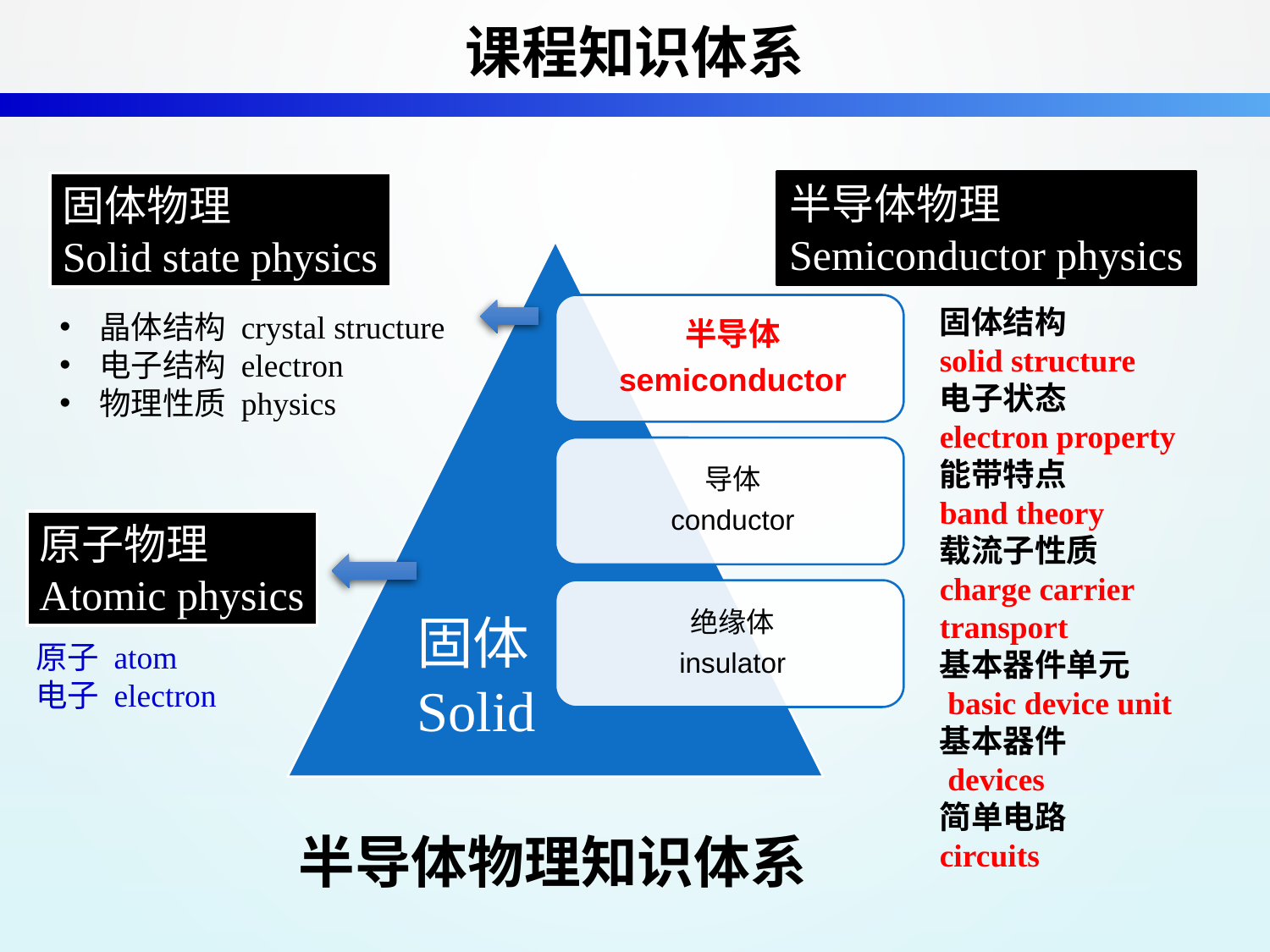

课程知识体系
半导体物理
Semiconductor physics
固体物理
Solid state physics
半导体
semiconductor
导体
conductor
绝缘体
insulator
固体结构
solid structure
电子状态
electron property
能带特点
band theory
载流子性质
charge carrier transport
基本器件单元
 basic device unit
基本器件
 devices
简单电路
circuits

晶体结构 crystal structure
电子结构 electron
物理性质 physics
原子物理
Atomic physics

固体
Solid
原子 atom
电子 electron
半导体物理知识体系